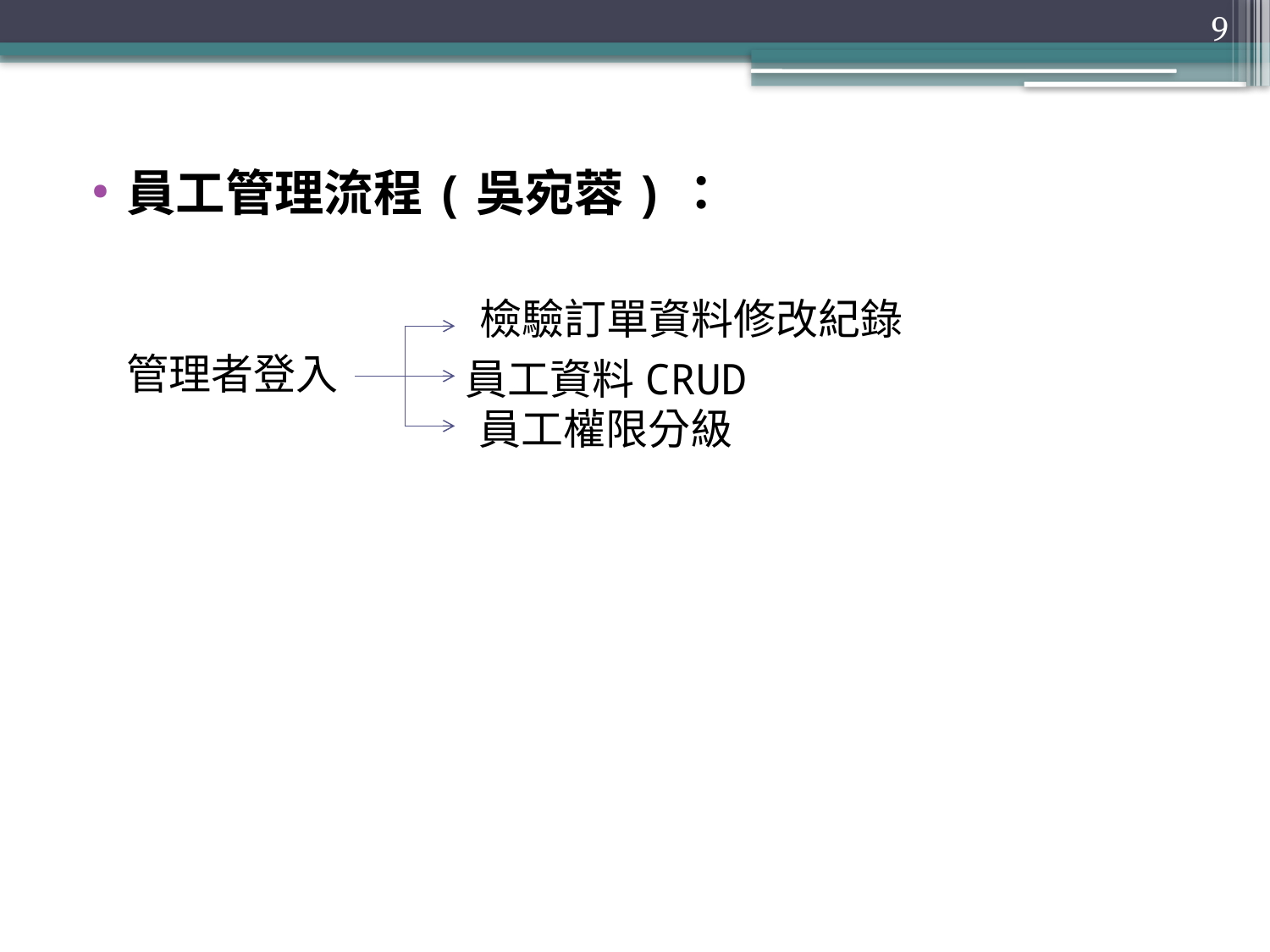

9
員工管理流程(吳宛蓉)：

	管理者登入

檢驗訂單資料修改紀錄
員工資料CRUD
員工權限分級